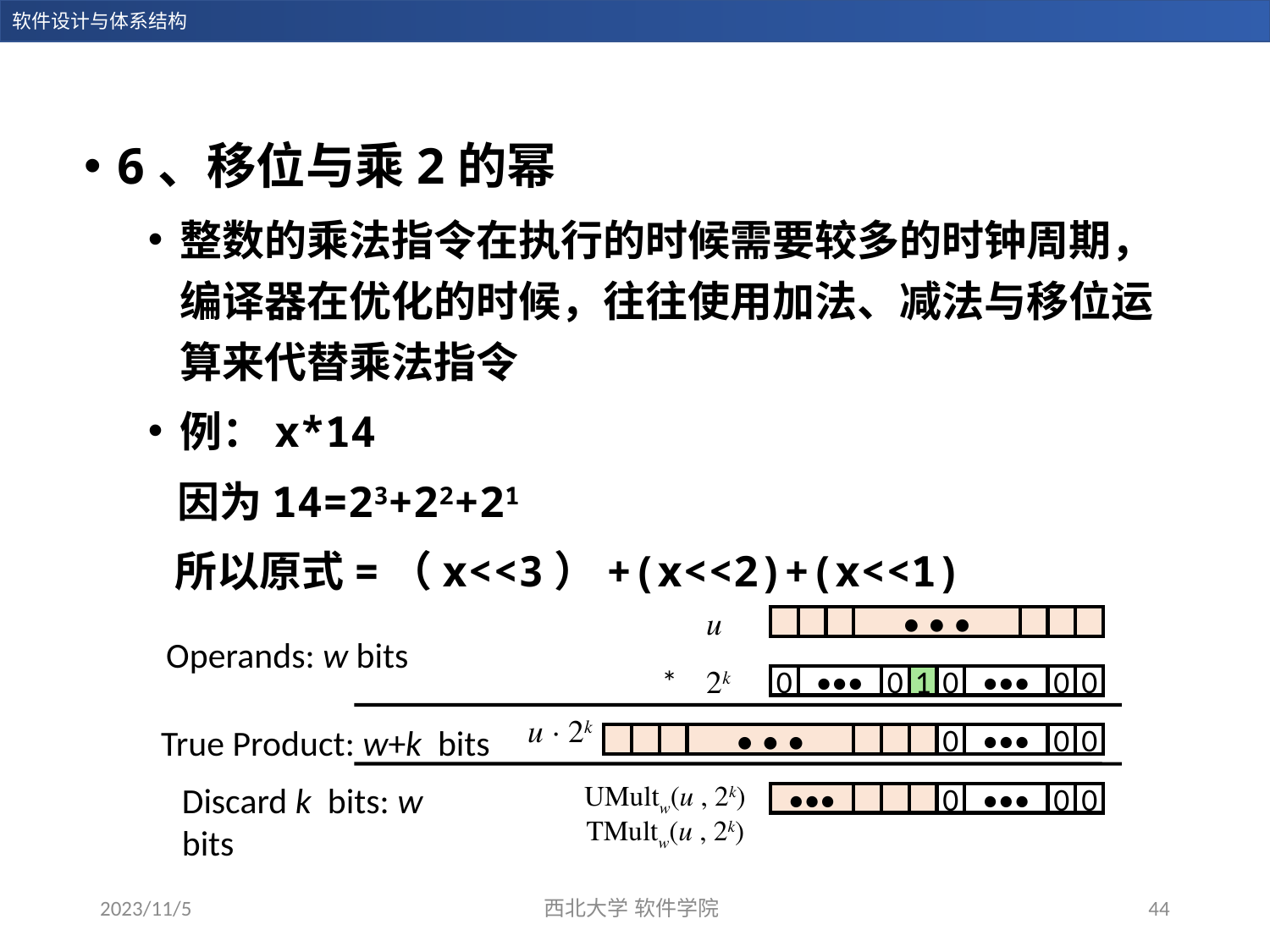

6、移位与乘2的幂
整数的乘法指令在执行的时候需要较多的时钟周期，编译器在优化的时候，往往使用加法、减法与移位运算来代替乘法指令
例：x*14
  因为14=23+22+21
   所以原式=（x<<3）+(x<<2)+(x<<1)

u

• • •

Operands: w bits
*
2k
0
•••
0
1
0
•••
0
0

u · 2k
True Product: w+k  bits

• • •

0
•••
0
0

Discard k  bits: w bits
UMultw(u , 2k)
•••

0
•••
0
0
TMultw(u , 2k)
2023/11/5
西北大学 软件学院
44